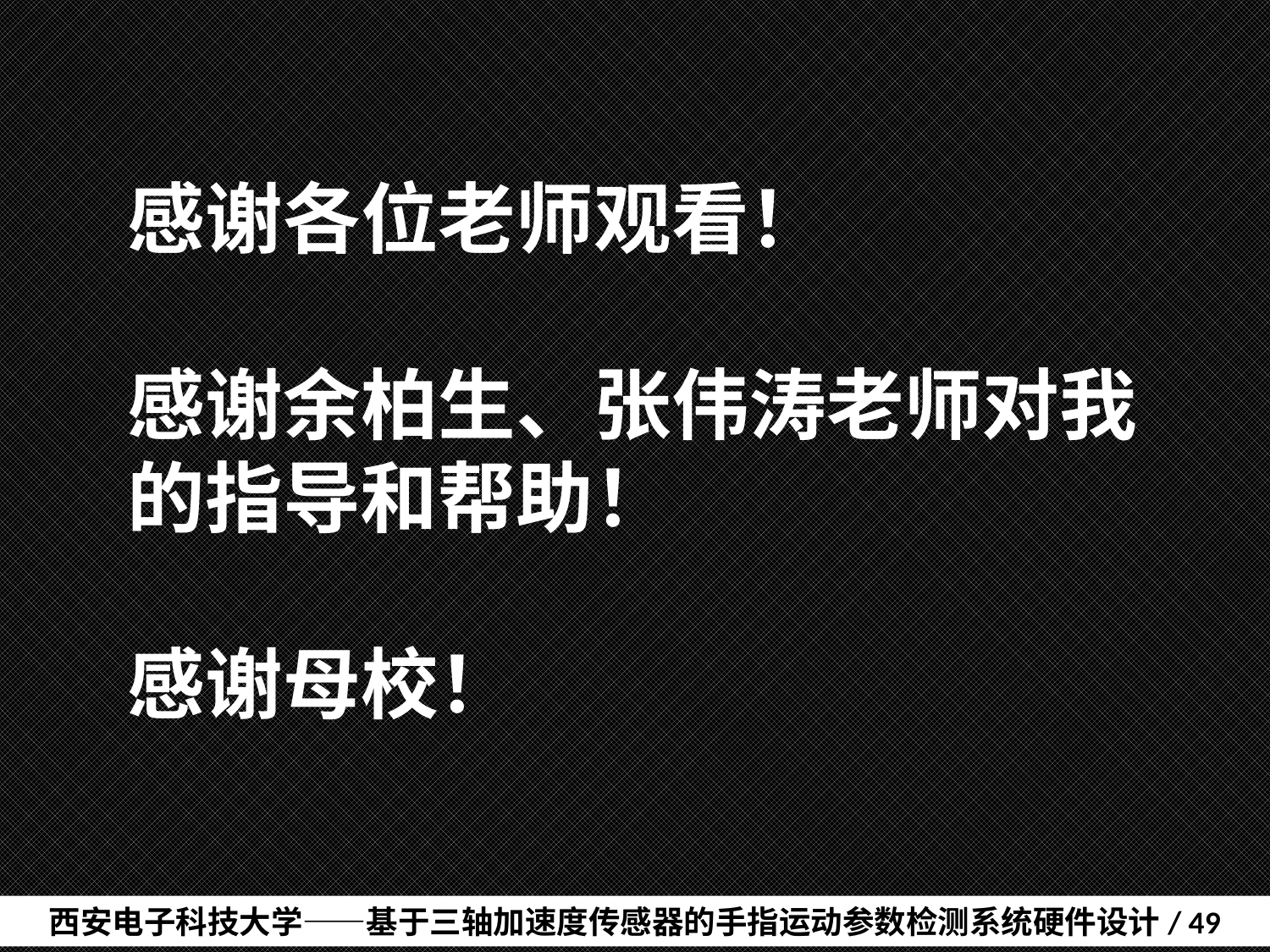

# 感谢各位老师观看！ 感谢余柏生、张伟涛老师对我的指导和帮助！ 感谢母校！
西安电子科技大学——基于三轴加速度传感器的手指运动参数检测系统硬件设计/ 49